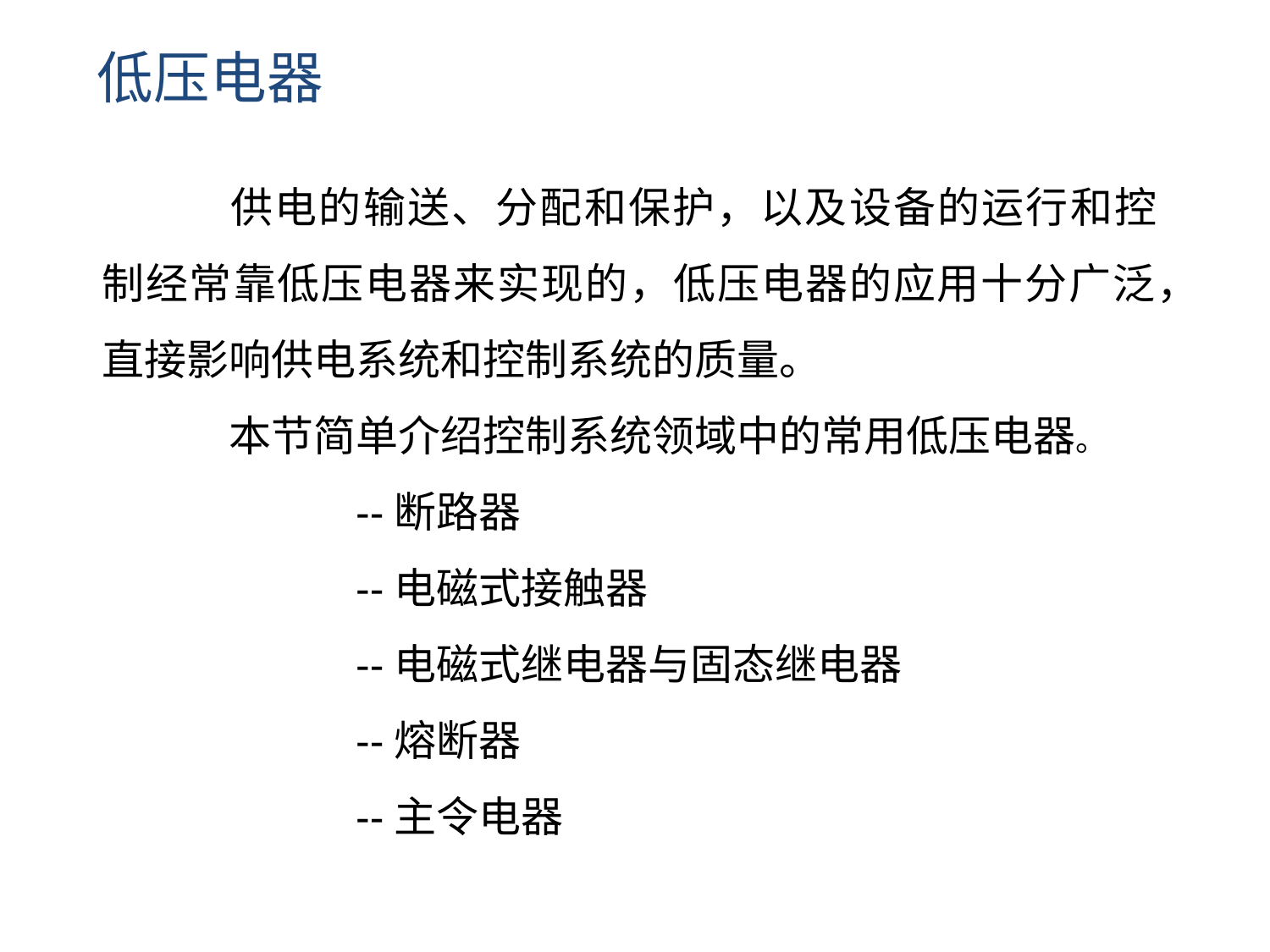

低压电器
	供电的输送、分配和保护，以及设备的运行和控制经常靠低压电器来实现的，低压电器的应用十分广泛，直接影响供电系统和控制系统的质量。
	本节简单介绍控制系统领域中的常用低压电器。
		--断路器
		--电磁式接触器
		--电磁式继电器与固态继电器
		--熔断器
      		--主令电器